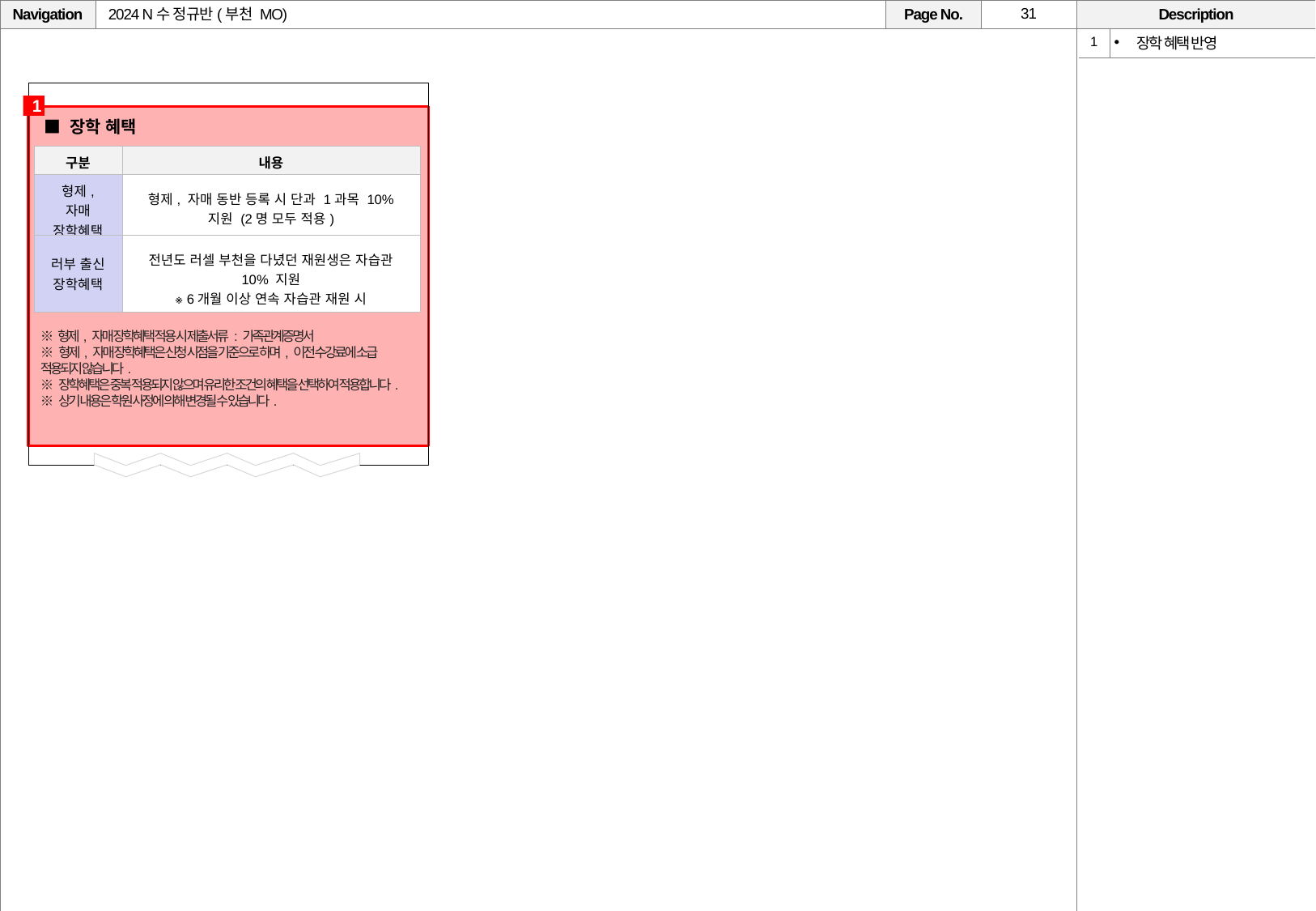

# 2024 N수 정규반(부천 MO)
| 1 | 장학 혜택 반영 |
| --- | --- |

1

■ 장학 혜택
| 구분 | 내용 |
| --- | --- |
| 형제, 자매 장학혜택 | 형제, 자매 동반 등록 시 단과 1과목 10% 지원 (2명 모두 적용) |
| 러부 출신 장학혜택 | 전년도 러셀 부천을 다녔던 재원생은 자습관 10% 지원 ※ 6개월 이상 연속 자습관 재원 시 |
※ 형제, 자매 장학혜택 적용 시 제출서류 : 가족관계증명서
※ 형제, 자매 장학혜택은 신청 시점을 기준으로 하며, 이전 수강료에 소급 적용되지 않습니다.
※ 장학혜택은 중복 적용되지 않으며 유리한 조건의 혜택을 선택하여 적용합니다.
※ 상기 내용은 학원 사정에 의해 변경될 수 있습니다.